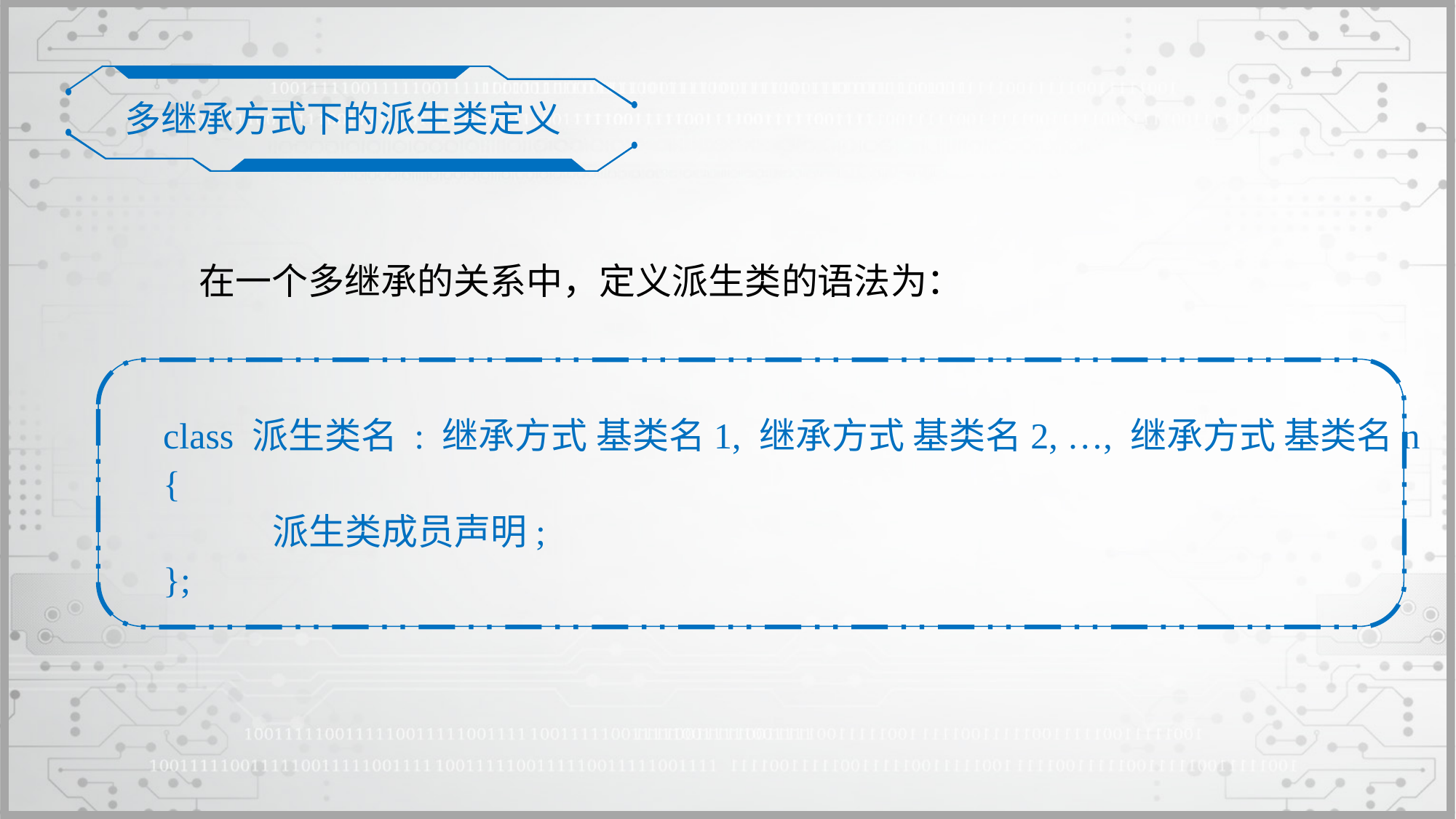

多继承方式下的派生类定义
在一个多继承的关系中，定义派生类的语法为：

	class 派生类名 : 继承方式 基类名1, 继承方式 基类名2, …, 继承方式 基类名n
	{
		派生类成员声明;
	};